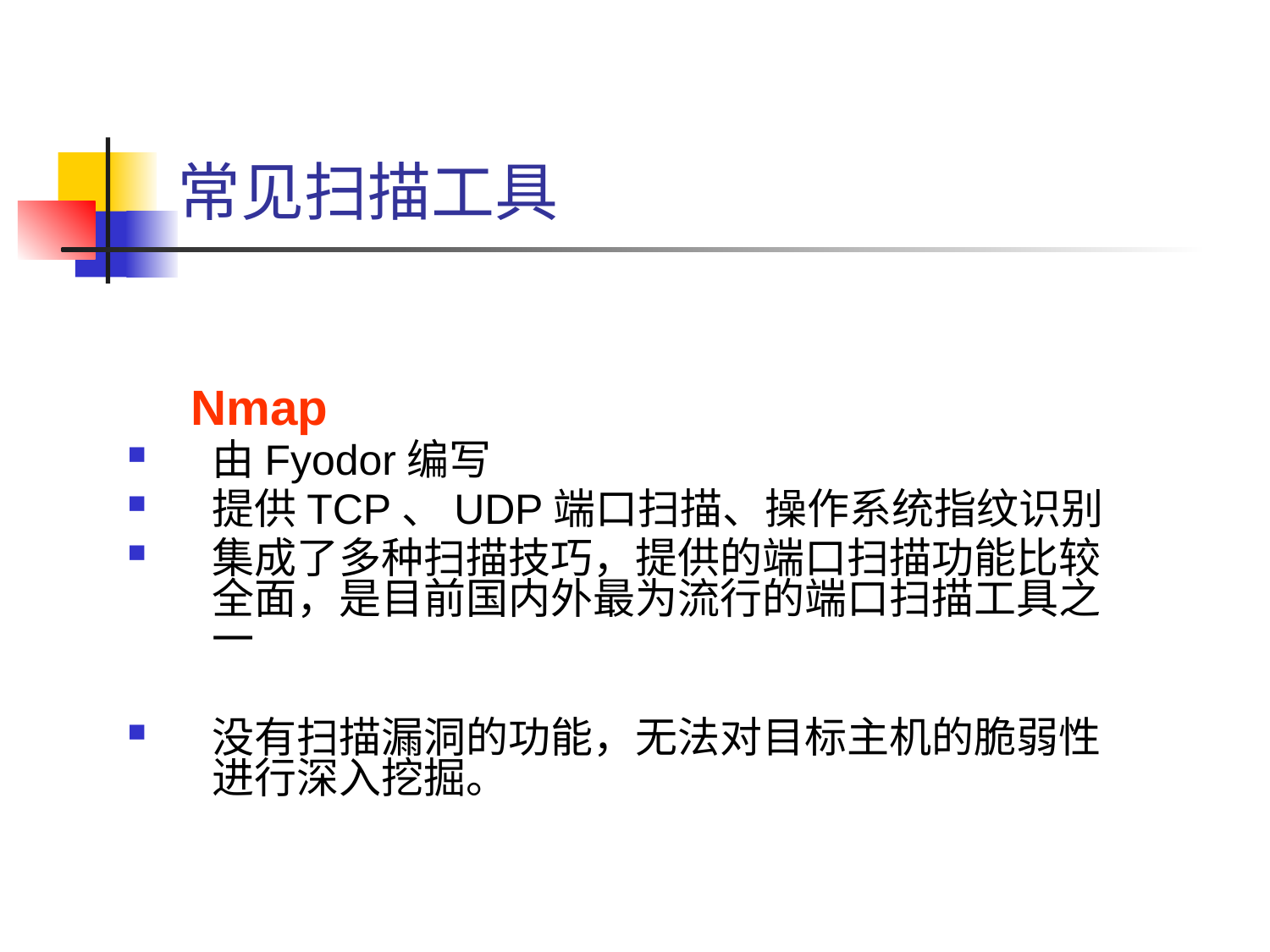

# 常见扫描工具
Nmap
由Fyodor编写
提供TCP、UDP端口扫描、操作系统指纹识别
集成了多种扫描技巧，提供的端口扫描功能比较全面，是目前国内外最为流行的端口扫描工具之一

没有扫描漏洞的功能，无法对目标主机的脆弱性进行深入挖掘。